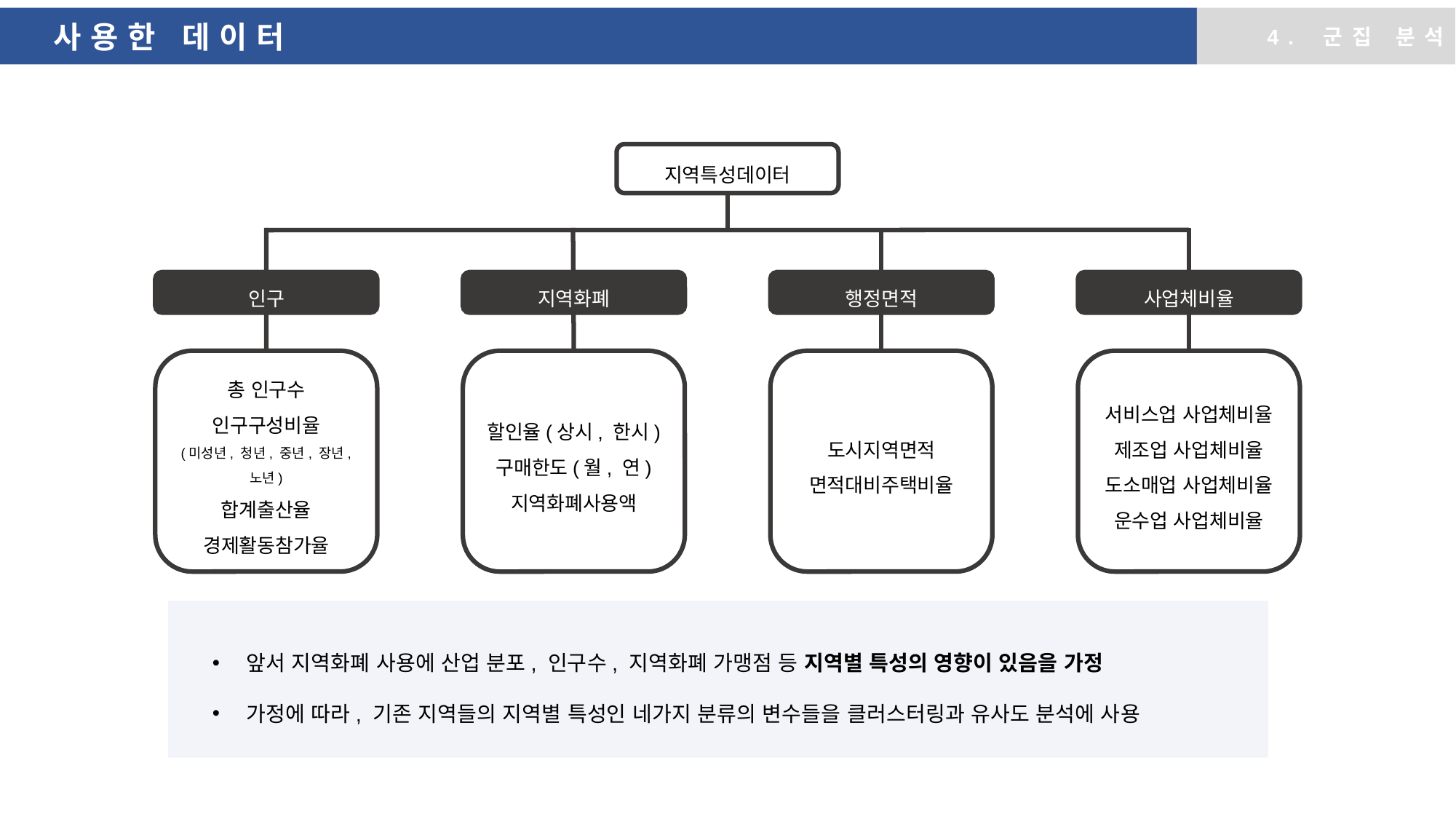

사용한 데이터
4. 군집 분석
지역특성데이터
인구
지역화폐
행정면적
사업체비율
총 인구수
인구구성비율
(미성년, 청년, 중년, 장년, 노년)
합계출산율
경제활동참가율
할인율(상시, 한시)
구매한도(월, 연)
지역화폐사용액
도시지역면적
면적대비주택비율
서비스업 사업체비율
제조업 사업체비율
도소매업 사업체비율
운수업 사업체비율

앞서 지역화폐 사용에 산업 분포, 인구수, 지역화폐 가맹점 등 지역별 특성의 영향이 있음을 가정

가정에 따라, 기존 지역들의 지역별 특성인 네가지 분류의 변수들을 클러스터링과 유사도 분석에 사용